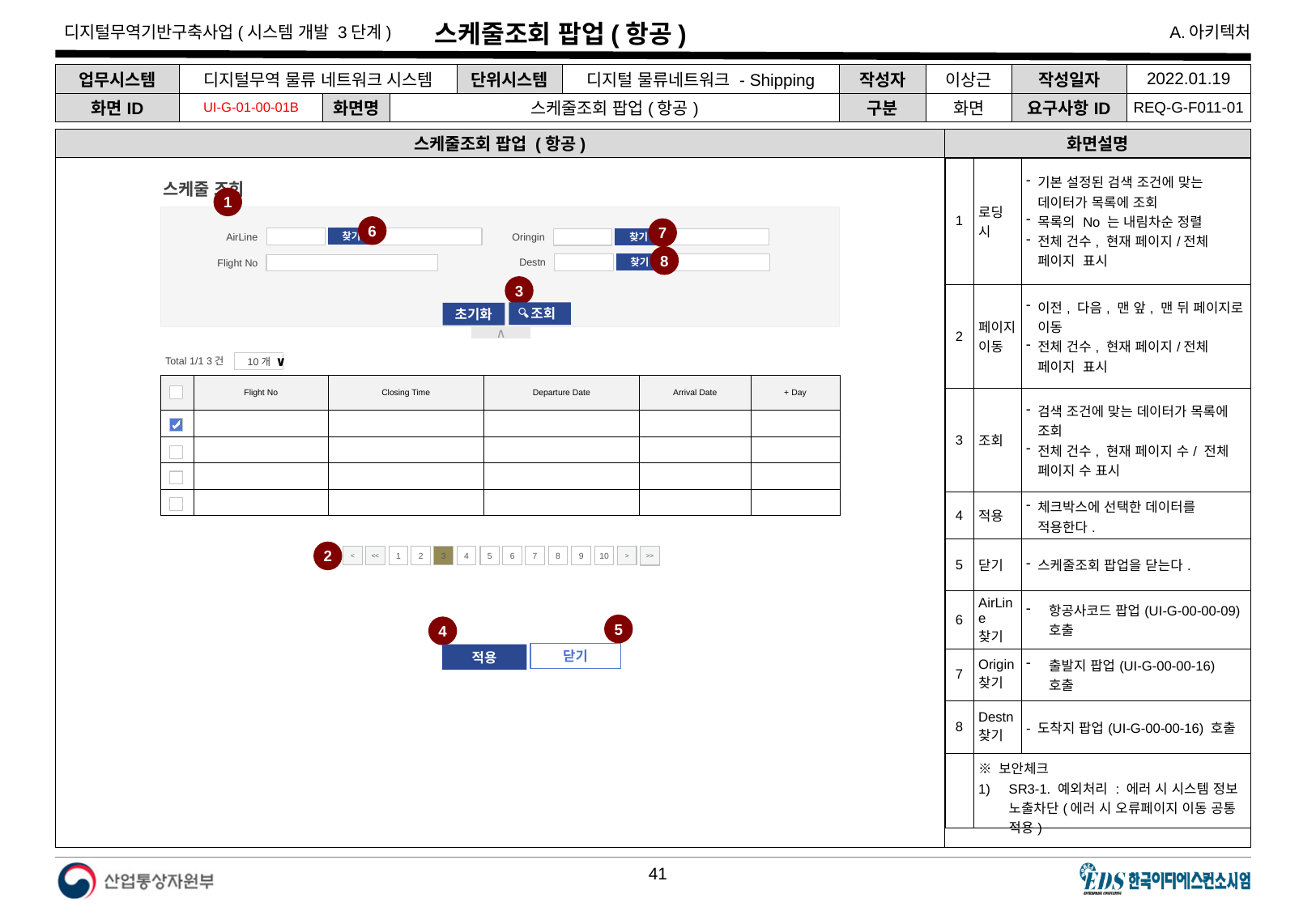

# 스케줄조회 팝업(항공)
| 업무시스템 | 디지털무역 물류 네트워크 시스템 |  |  | 단위시스템 | 디지털 물류네트워크 - Shipping | 작성자 | 이상근 | 작성일자 | 2022.01.19 |
| --- | --- | --- | --- | --- | --- | --- | --- | --- | --- |
| 화면ID | UI-G-01-00-01B | 화면명 | 스케줄조회 팝업(항공) |  |  | 구분 | 화면 | 요구사항ID | REQ-G-F011-01 |
스케줄조회 팝업 (항공)

화면설명

| 1 | 로딩 시 | 기본 설정된 검색 조건에 맞는 데이터가 목록에 조회 목록의 No 는 내림차순 정렬 전체 건수, 현재 페이지/전체 페이지 표시 |
| --- | --- | --- |
| 2 | 페이지 이동 | 이전, 다음, 맨 앞, 맨 뒤 페이지로 이동 전체 건수, 현재 페이지/전체 페이지 표시 |
| 3 | 조회 | 검색 조건에 맞는 데이터가 목록에 조회 전체 건수, 현재 페이지 수/ 전체 페이지 수 표시 |
| 4 | 적용 | 체크박스에 선택한 데이터를 적용한다. |
| 5 | 닫기 | 스케줄조회 팝업을 닫는다. |
| 6 | AirLine 찾기 | 항공사코드 팝업(UI-G-00-00-09) 호출 |
| 7 | Origin 찾기 | 출발지 팝업(UI-G-00-00-16) 호출 |
| 8 | Destn찾기 | - 도착지 팝업(UI-G-00-00-16) 호출 |
|  | ※ 보안체크 SR3-1. 예외처리 : 에러 시 시스템 정보 노출차단(에러 시 오류페이지 이동 공통 적용) |  |
스케줄 조회
1

6
7
AirLine
Oringin

찾기

찾기
8
Destn
Flight No

찾기

3
 조회

초기화
∧
Total 1/1 3건
10개
∨
▲
▼
|  | Flight No | Closing Time | Departure Date | Arrival Date | + Day |
| --- | --- | --- | --- | --- | --- |
|  |  |  |  |  |  |
|  |  |  |  |  |  |
|  |  |  |  |  |  |
|  |  |  |  |  |  |

2
<
<<
1
2
3
4
5
6
7
8
9
10
>
>>
5
4
닫기
적용
다음 장에 이어서